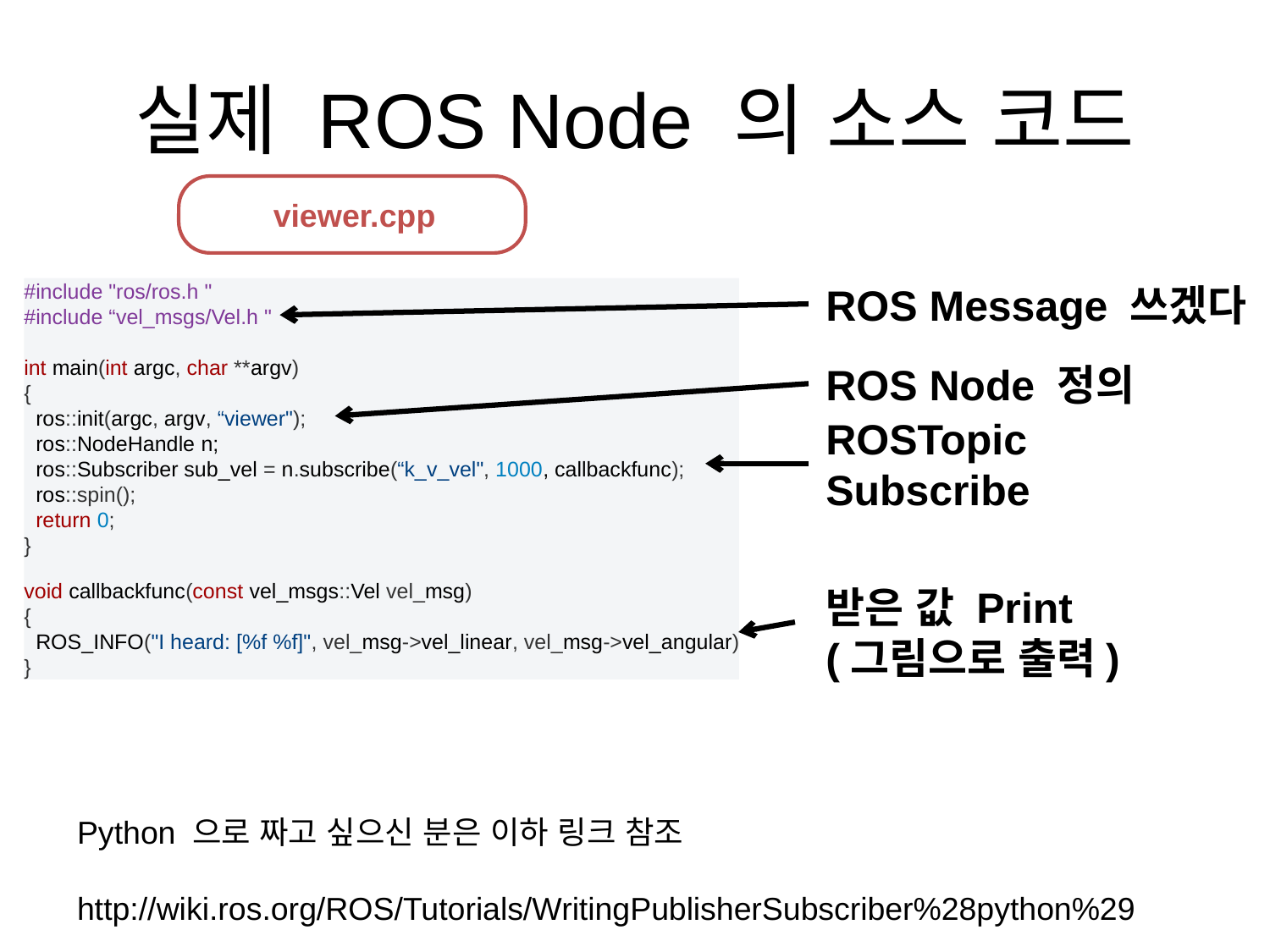

# 실제 ROS Node 의 소스 코드

viewer.cpp
ROS Message 쓰겠다
#include "ros/ros.h "
#include “vel_msgs/Vel.h "

int main(int argc, char **argv)
{
  ros::init(argc, argv, “viewer");
  ros::NodeHandle n;
  ros::Subscriber sub_vel = n.subscribe(“k_v_vel", 1000, callbackfunc);
  ros::spin();
  return 0;
}

void callbackfunc(const vel_msgs::Vel vel_msg)
{
  ROS_INFO("I heard: [%f %f]", vel_msg->vel_linear, vel_msg->vel_angular)
}
ROS Node 정의
ROSTopic Subscribe
받은 값 Print
(그림으로 출력)
Python 으로 짜고 싶으신 분은 이하 링크 참조
http://wiki.ros.org/ROS/Tutorials/WritingPublisherSubscriber%28python%29